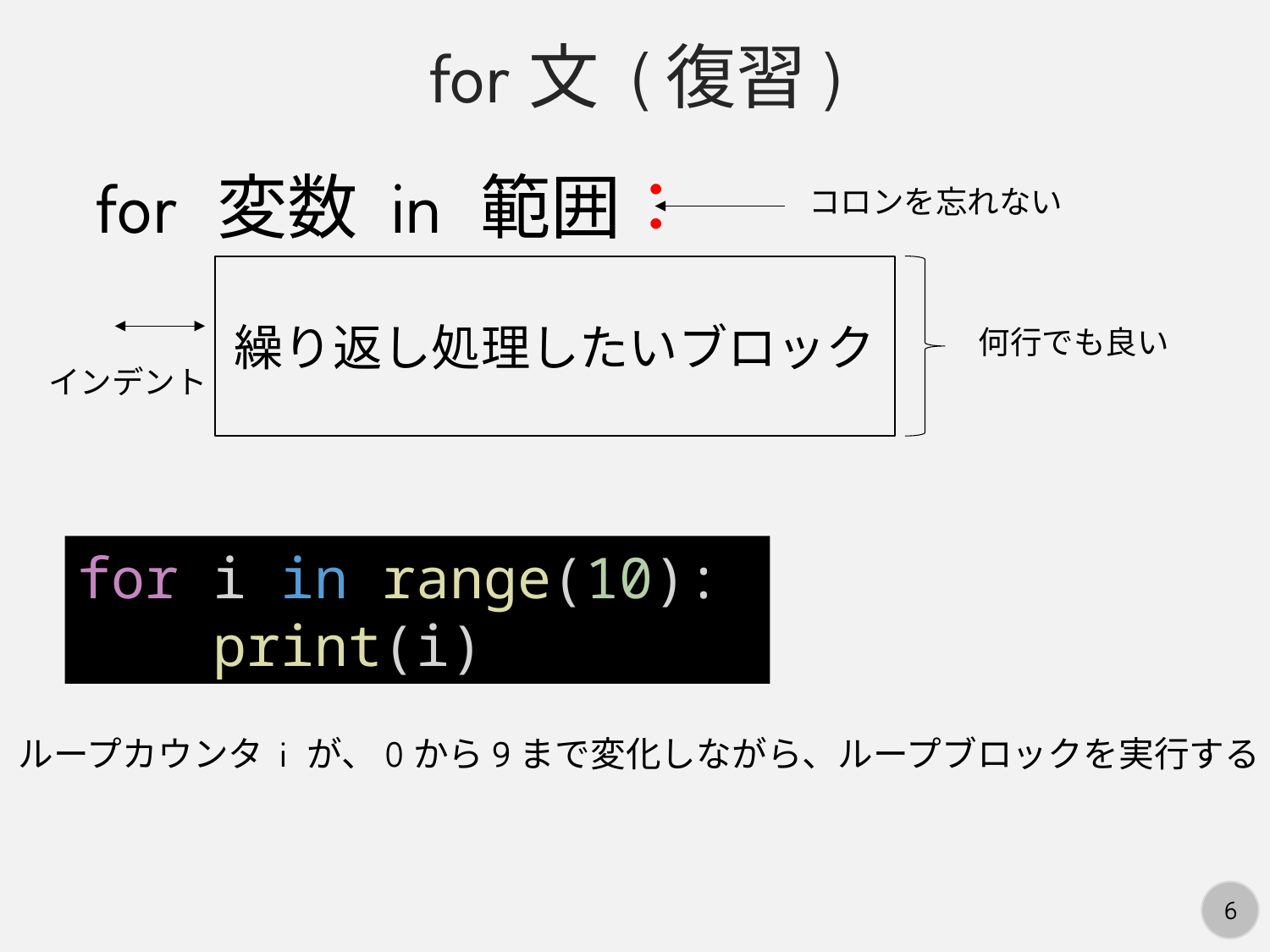

for文 (復習)
for 変数 in 範囲：
コロンを忘れない
繰り返し処理したいブロック

何行でも良い
インデント
for i in range(10):
    print(i)
ループカウンタ i が、0から9まで変化しながら、ループブロックを実行する